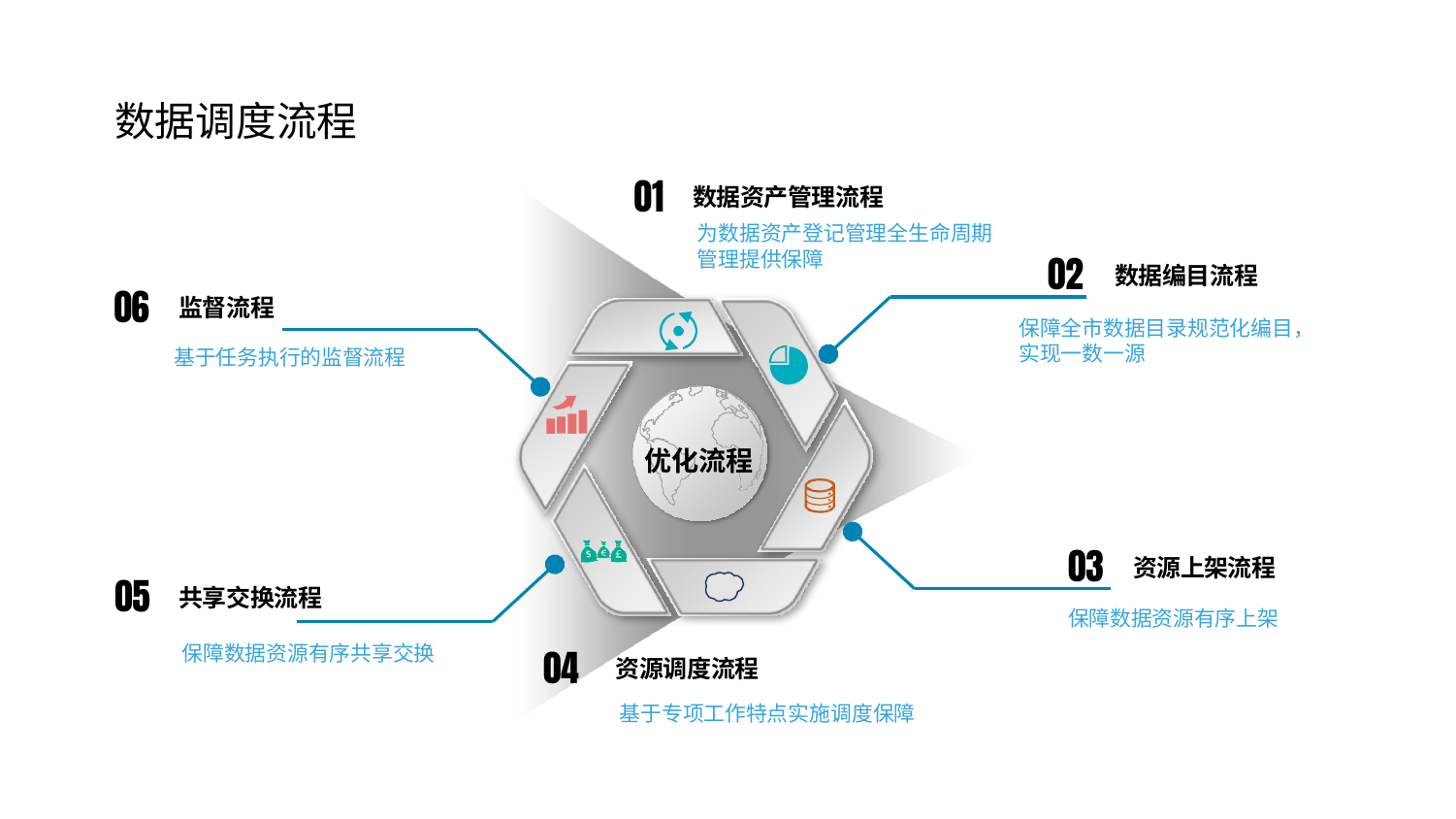

# 数据调度流程
01
数据资产管理流程

为数据资产登记管理全生命周期管理提供保障
02
数据编目流程
06

监督流程

保障全市数据目录规范化编目，实现一数一源

基于任务执行的监督流程

优化流程

03

资源上架流程

05
共享交换流程
保障数据资源有序上架
保障数据资源有序共享交换
04
资源调度流程
基于专项工作特点实施调度保障